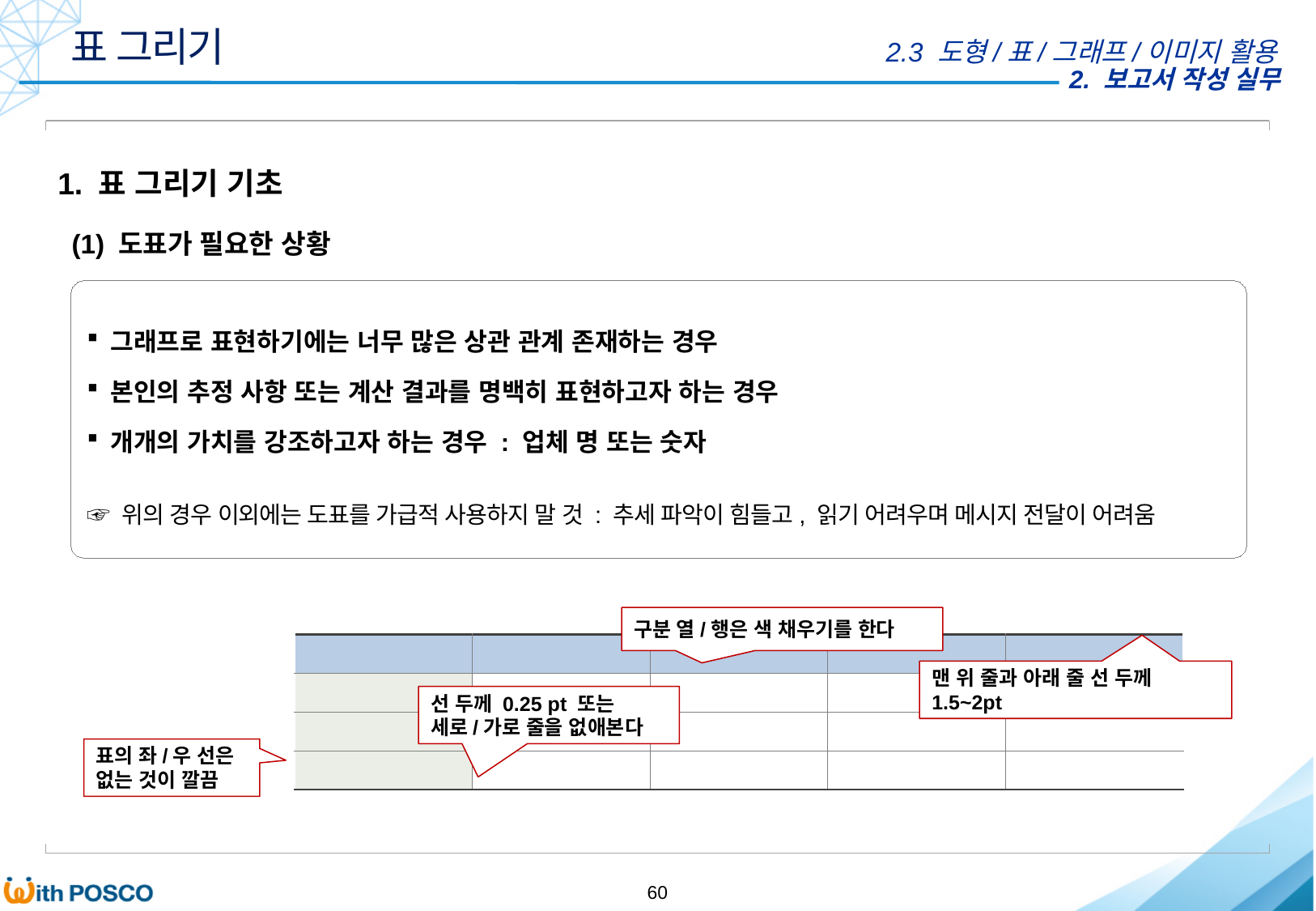

표 그리기
2.3 도형/표/그래프/이미지 활용
1. 표 그리기 기초
(1) 도표가 필요한 상황
그래프로 표현하기에는 너무 많은 상관 관계 존재하는 경우
본인의 추정 사항 또는 계산 결과를 명백히 표현하고자 하는 경우
개개의 가치를 강조하고자 하는 경우 : 업체 명 또는 숫자

☞ 위의 경우 이외에는 도표를 가급적 사용하지 말 것 : 추세 파악이 힘들고, 읽기 어려우며 메시지 전달이 어려움
구분 열/행은 색 채우기를 한다
|  |  |  |  |  |
| --- | --- | --- | --- | --- |
|  |  |  |  |  |
|  |  |  |  |  |
|  |  |  |  |  |
맨 위 줄과 아래 줄 선 두께 1.5~2pt
선 두께 0.25 pt 또는
세로/가로 줄을 없애본다
표의 좌/우 선은 없는 것이 깔끔